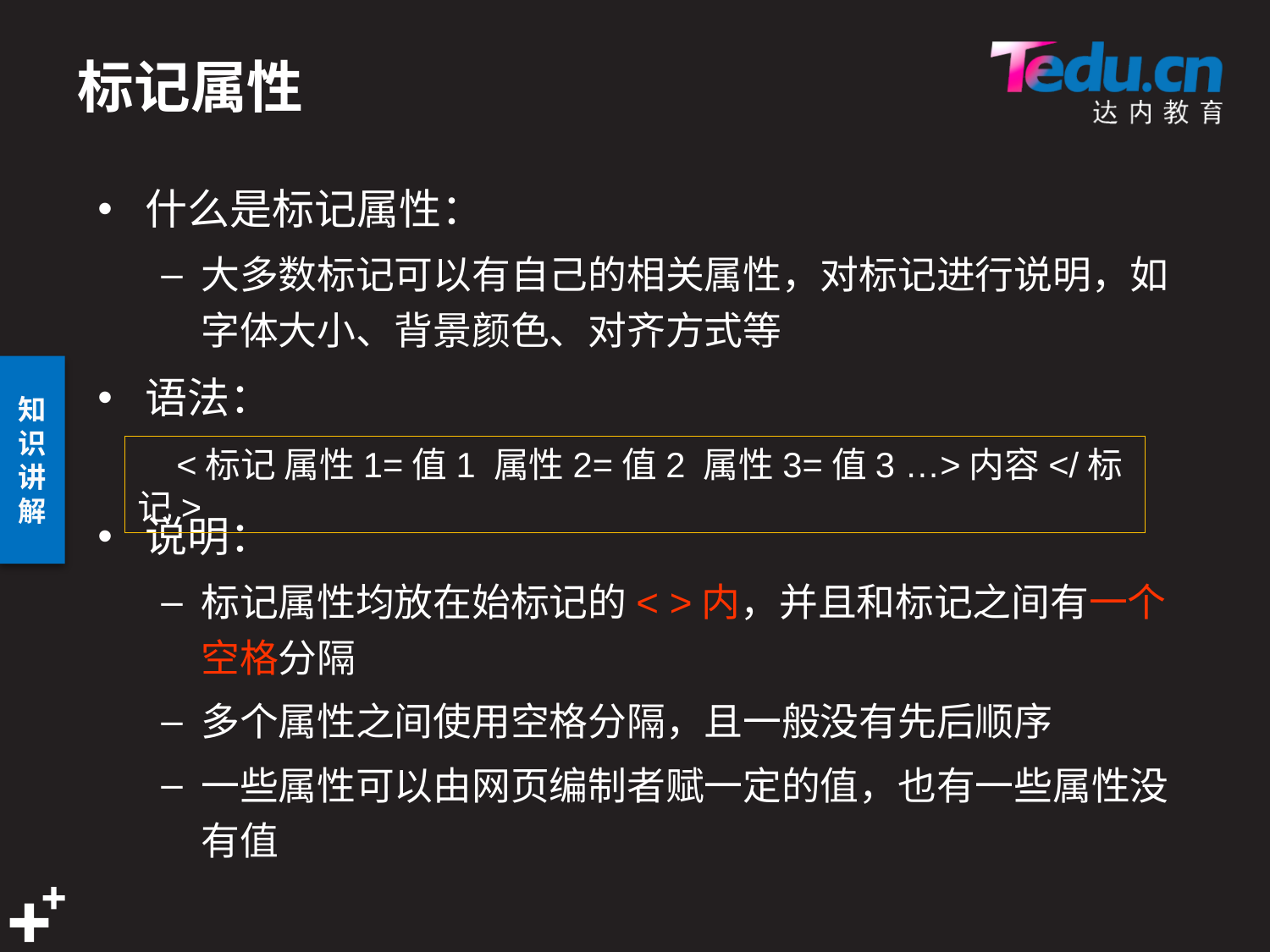

# 标记属性
什么是标记属性：
大多数标记可以有自己的相关属性，对标记进行说明，如字体大小、背景颜色、对齐方式等
语法：

说明：
标记属性均放在始标记的< >内，并且和标记之间有一个空格分隔
多个属性之间使用空格分隔，且一般没有先后顺序
一些属性可以由网页编制者赋一定的值，也有一些属性没有值
    <标记 属性1=值1 属性2=值2 属性3=值3 …>内容</标记>